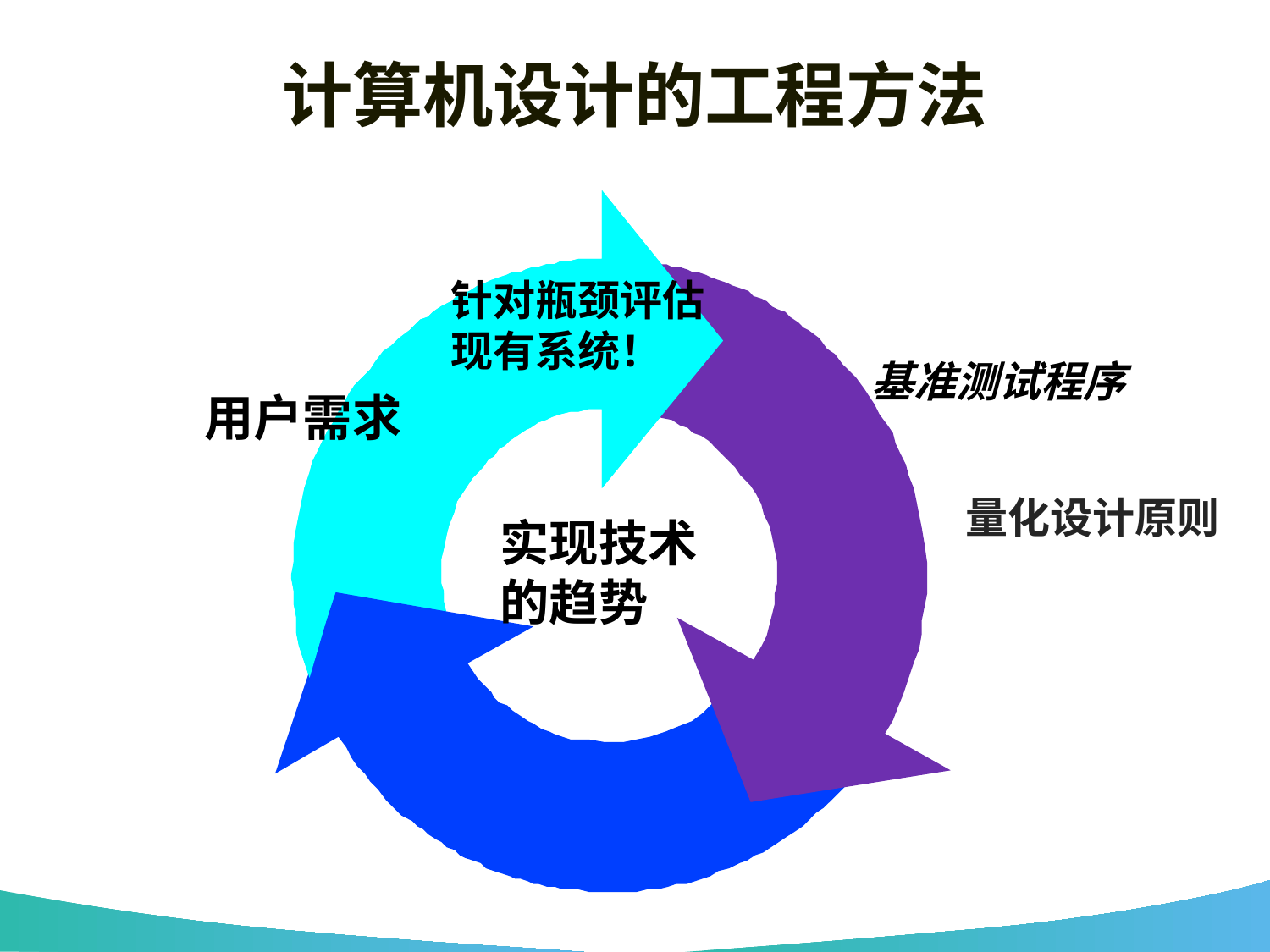

# 计算机设计的工程方法

针对瓶颈评估
现有系统！
基准测试程序
用户需求
量化设计原则
实现技术
的趋势